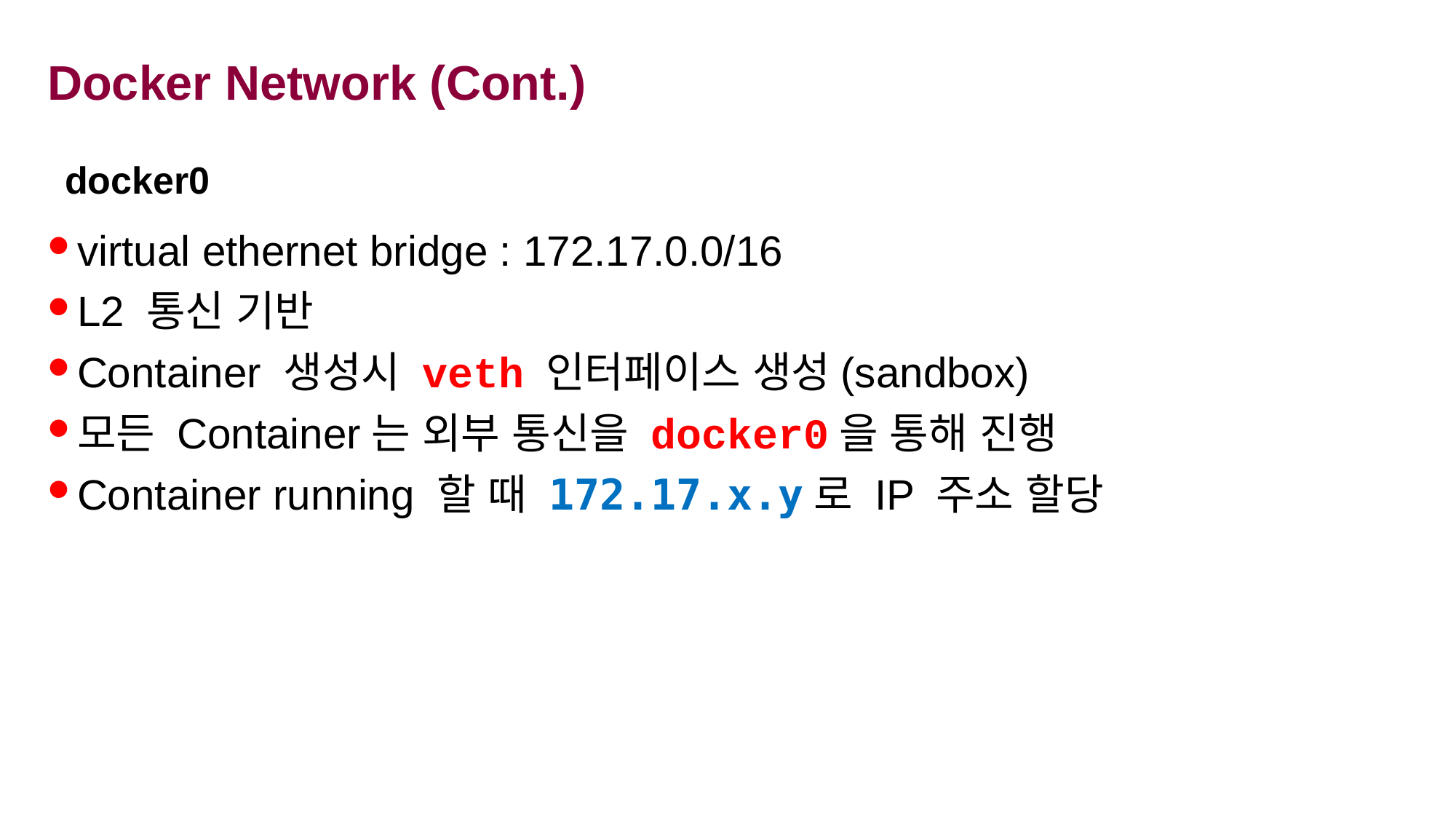

# Docker Network (Cont.)
docker0
virtual ethernet bridge : 172.17.0.0/16
L2 통신 기반
Container 생성시 veth 인터페이스 생성(sandbox)
모든 Container는 외부 통신을 docker0을 통해 진행
Container running 할 때 172.17.x.y로 IP 주소 할당